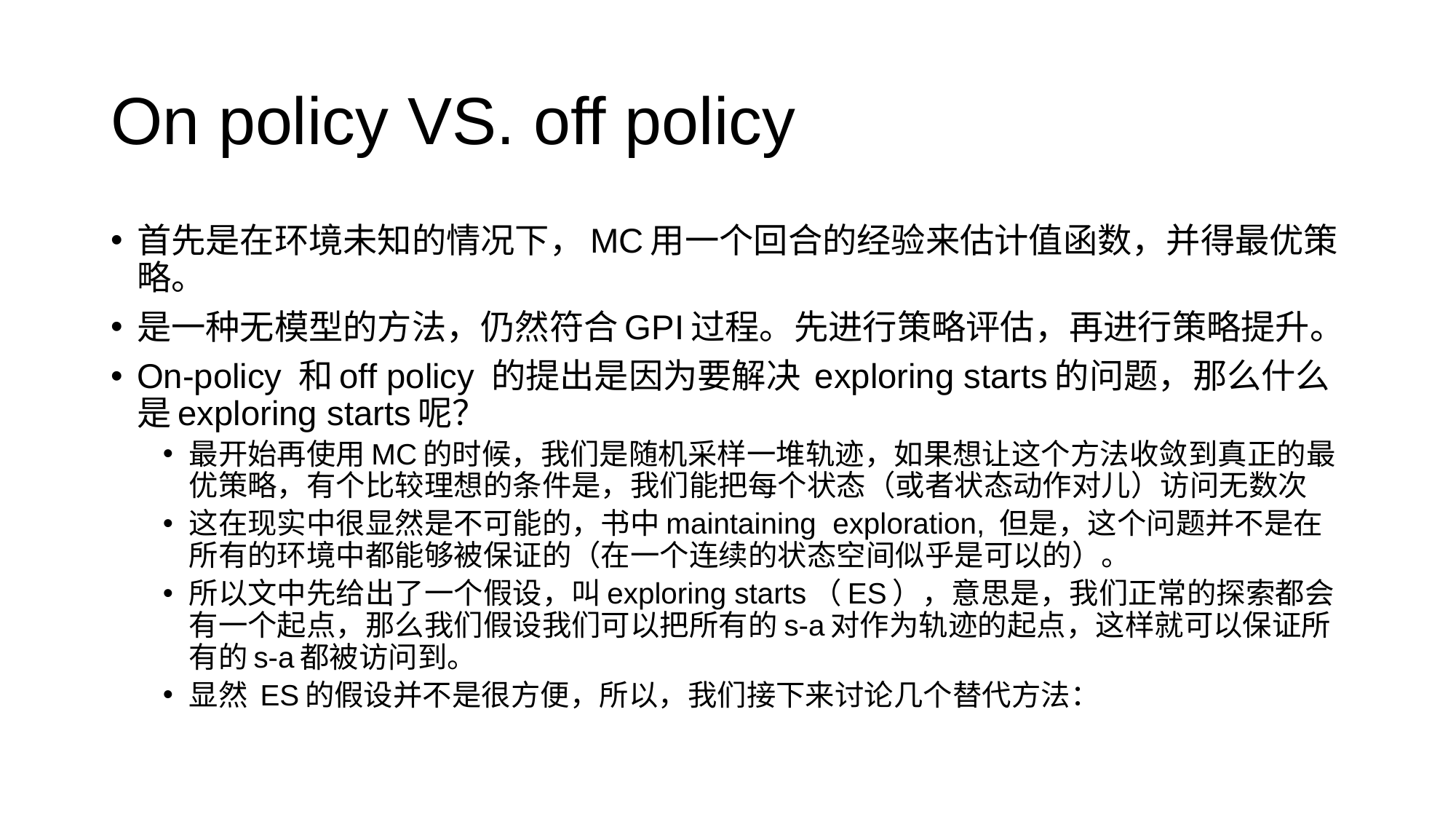

# On policy VS. off policy
首先是在环境未知的情况下，MC用一个回合的经验来估计值函数，并得最优策略。
是一种无模型的方法，仍然符合GPI过程。先进行策略评估，再进行策略提升。
On-policy 和off policy 的提出是因为要解决 exploring starts的问题，那么什么是exploring starts呢？
最开始再使用MC的时候，我们是随机采样一堆轨迹，如果想让这个方法收敛到真正的最优策略，有个比较理想的条件是，我们能把每个状态（或者状态动作对儿）访问无数次
这在现实中很显然是不可能的，书中maintaining  exploration, 但是，这个问题并不是在所有的环境中都能够被保证的（在一个连续的状态空间似乎是可以的）。
所以文中先给出了一个假设，叫exploring starts（ES），意思是，我们正常的探索都会有一个起点，那么我们假设我们可以把所有的s-a对作为轨迹的起点，这样就可以保证所有的s-a都被访问到。
显然 ES的假设并不是很方便，所以，我们接下来讨论几个替代方法：